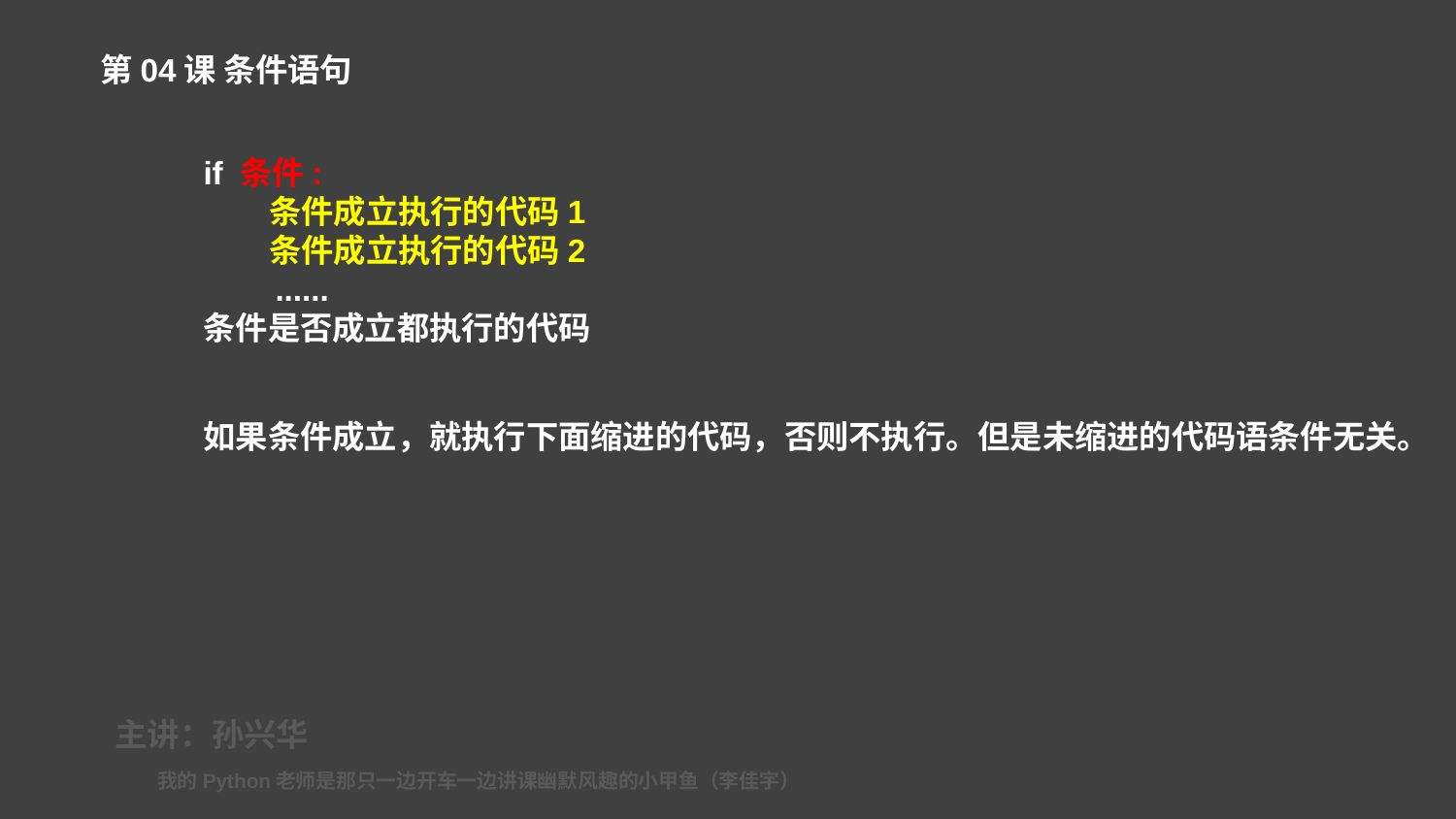

第04课 条件语句
if 条件:
        条件成立执行的代码1
        条件成立执行的代码2
        ......
条件是否成立都执行的代码
如果条件成立，就执行下面缩进的代码，否则不执行。但是未缩进的代码语条件无关。